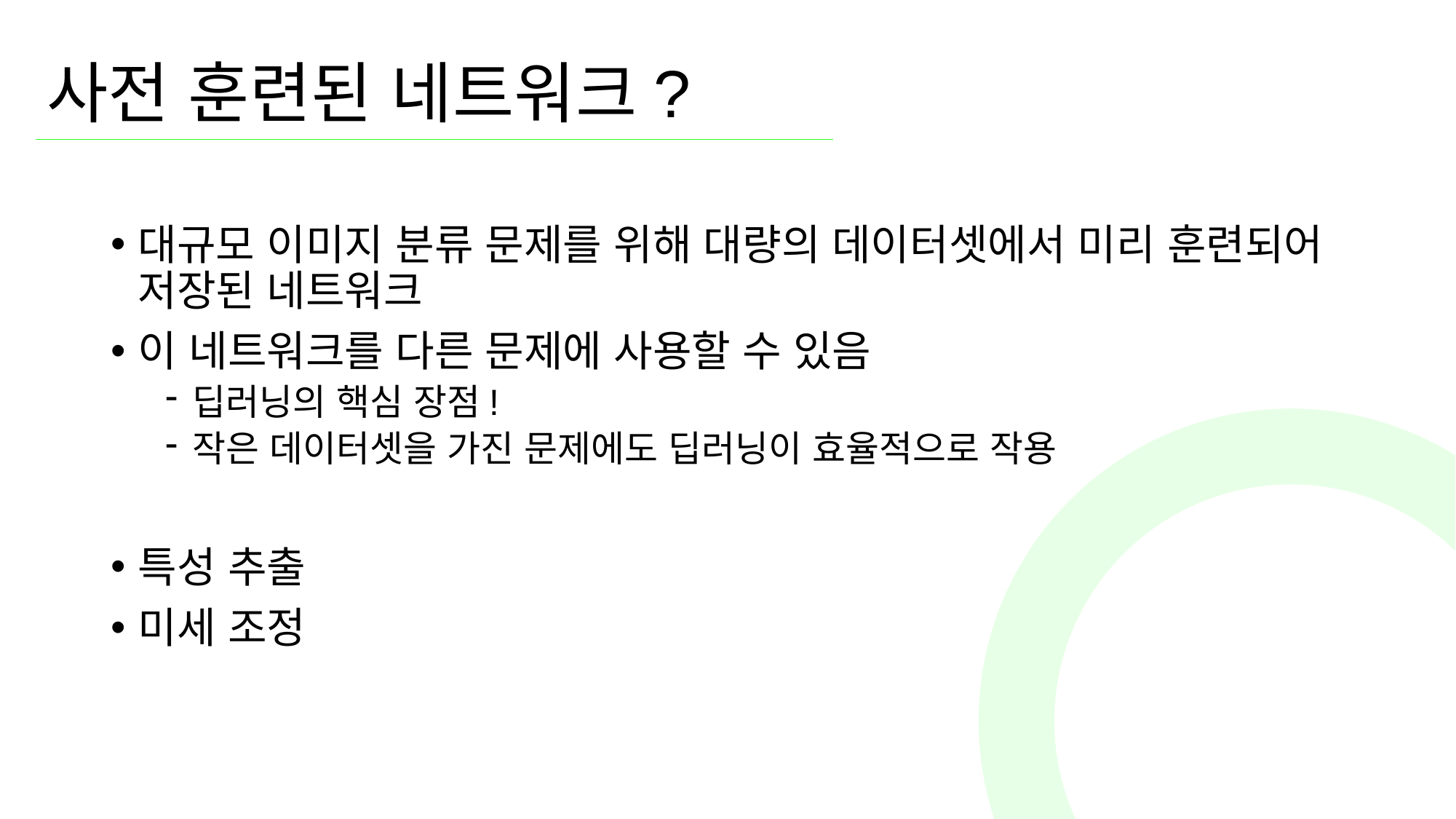

# 사전 훈련된 네트워크?
대규모 이미지 분류 문제를 위해 대량의 데이터셋에서 미리 훈련되어 저장된 네트워크
이 네트워크를 다른 문제에 사용할 수 있음
딥러닝의 핵심 장점!
작은 데이터셋을 가진 문제에도 딥러닝이 효율적으로 작용

특성 추출
미세 조정